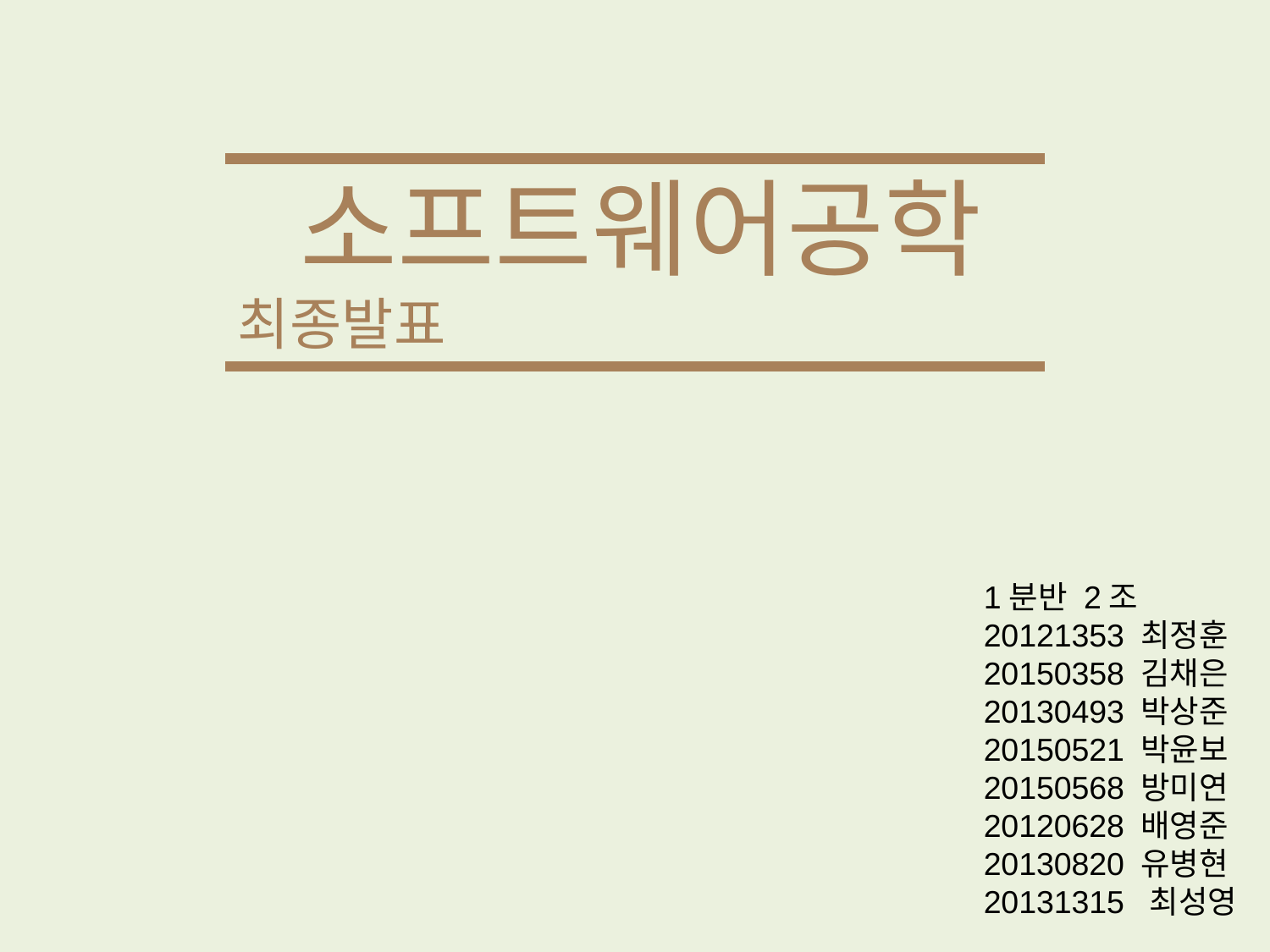

소프트웨어공학
최종발표
1분반 2조
20121353 최정훈
20150358 김채은
20130493 박상준
20150521 박윤보
20150568 방미연
20120628 배영준
20130820 유병현
20131315  최성영